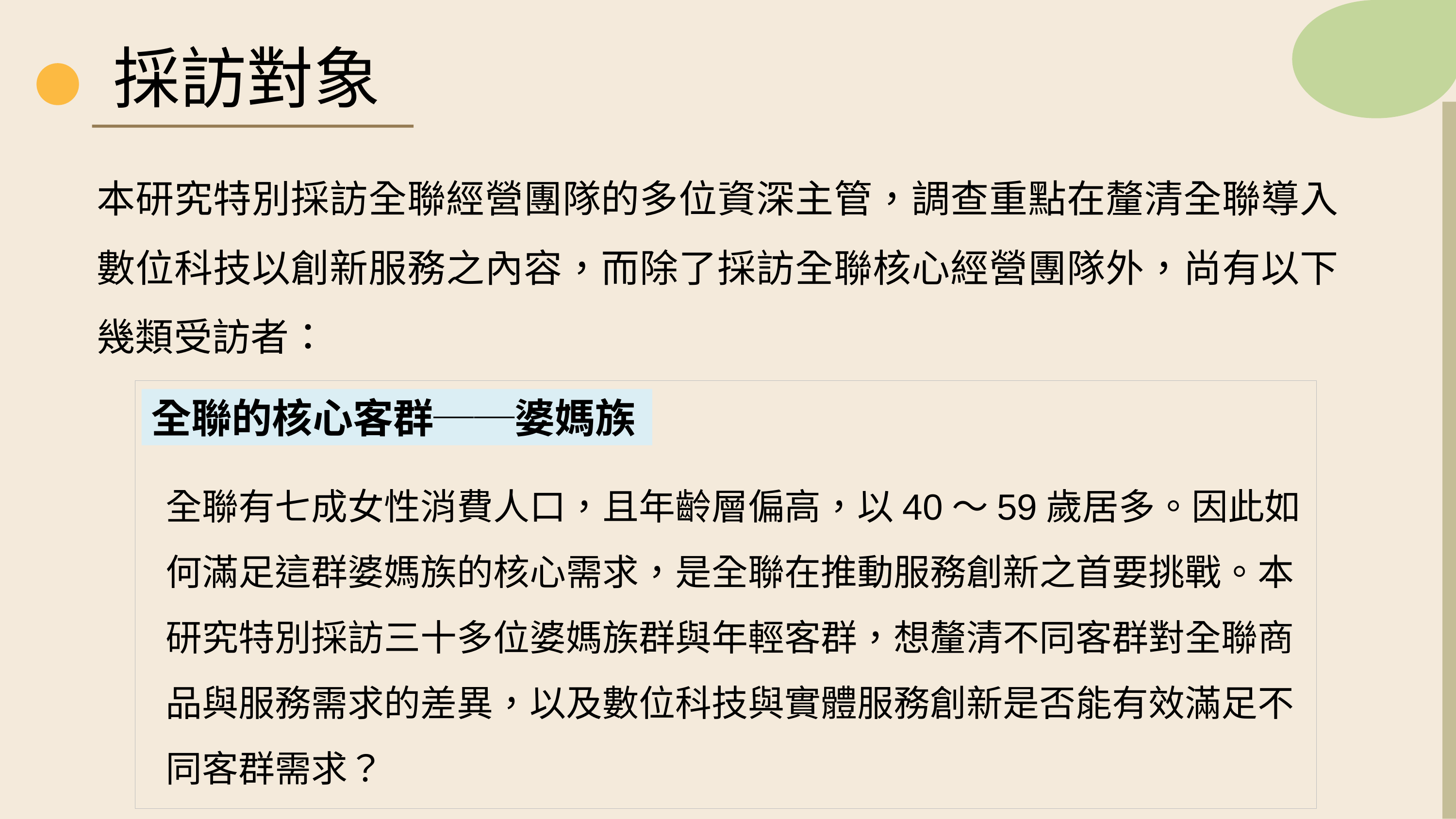

採訪對象

本研究特別採訪全聯經營團隊的多位資深主管，調查重點在釐清全聯導入數位科技以創新服務之內容，而除了採訪全聯核心經營團隊外，尚有以下幾類受訪者：

全聯的核心客群──婆媽族
全聯有七成女性消費人口，且年齡層偏高，以40～59歲居多。因此如何滿足這群婆媽族的核心需求，是全聯在推動服務創新之首要挑戰。本研究特別採訪三十多位婆媽族群與年輕客群，想釐清不同客群對全聯商品與服務需求的差異，以及數位科技與實體服務創新是否能有效滿足不同客群需求？